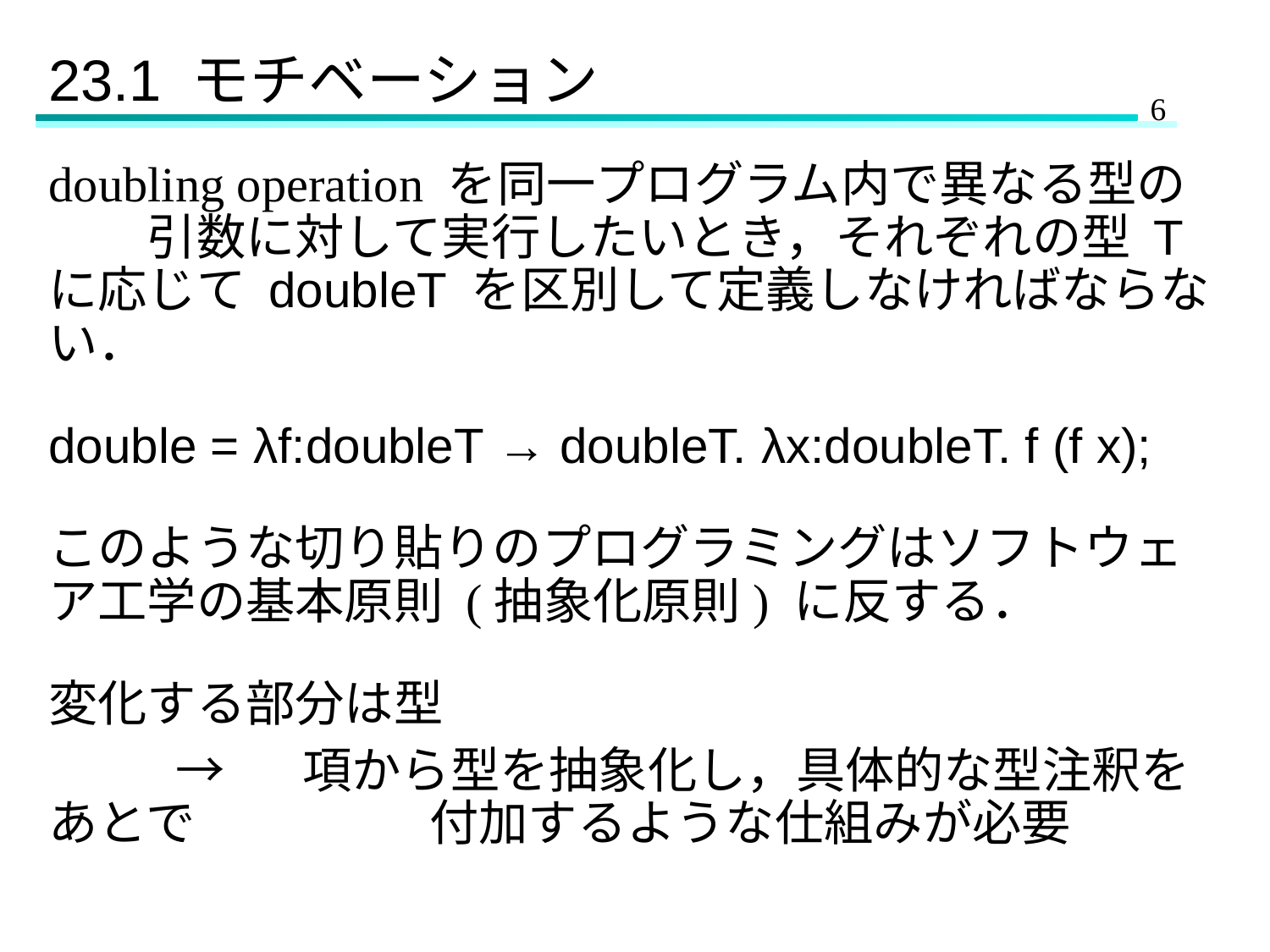

# 23.1 モチベーション
doubling operation を同一プログラム内で異なる型の　　引数に対して実行したいとき，それぞれの型 T に応じて doubleT を区別して定義しなければならない．

double = λf:doubleT → doubleT. λx:doubleT. f (f x);

このような切り貼りのプログラミングはソフトウェア工学の基本原則 (抽象化原則) に反する．

変化する部分は型
	→ 	項から型を抽象化し，具体的な型注釈をあとで　		付加するような仕組みが必要